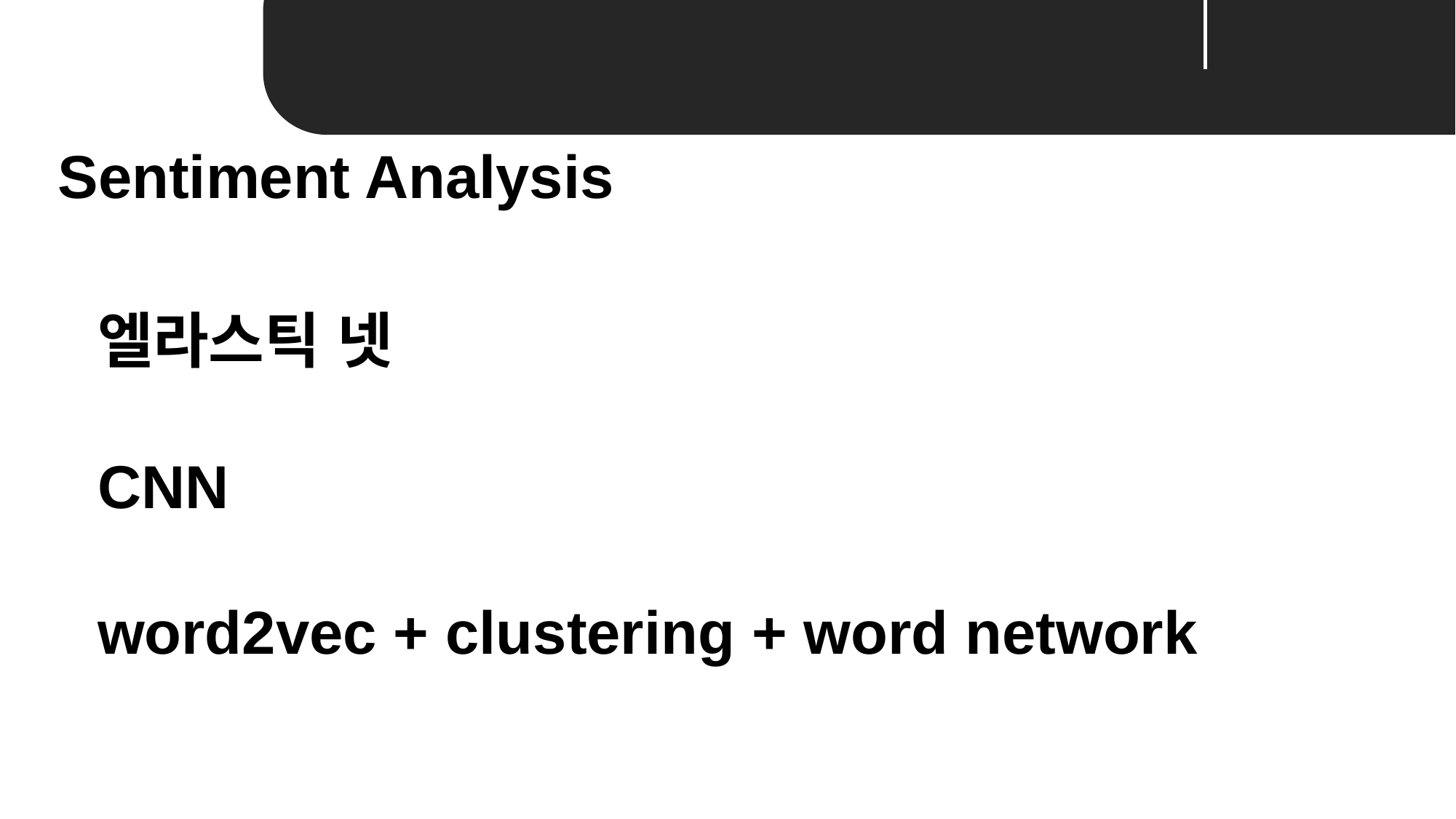

Unit  03 ㅣ Using
Sentiment Analysis
엘라스틱 넷

CNN

word2vec + clustering + word network